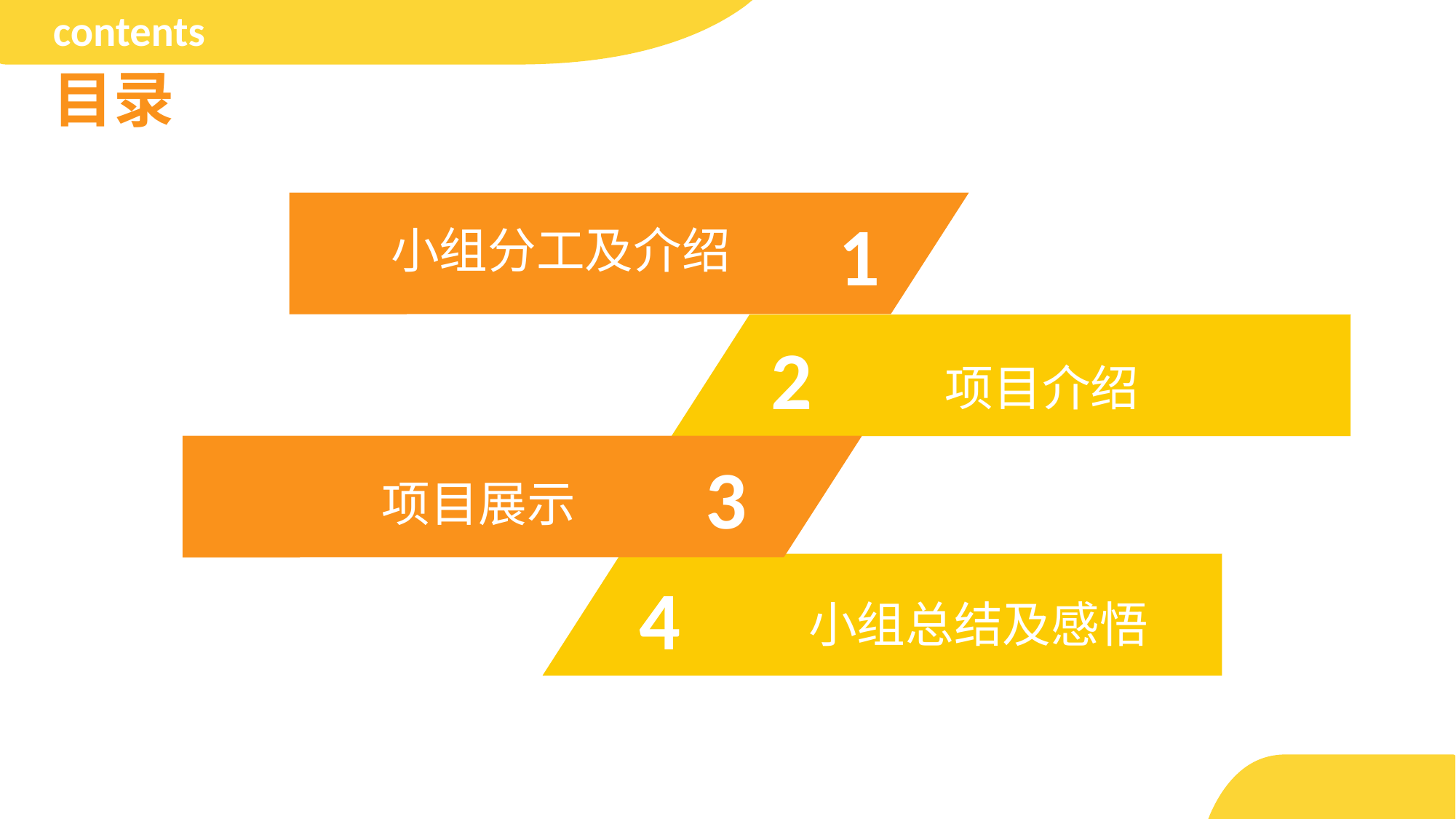

contents
目录

1

小组分工及介绍

2
项目介绍

3
项目展示

4
小组总结及感悟